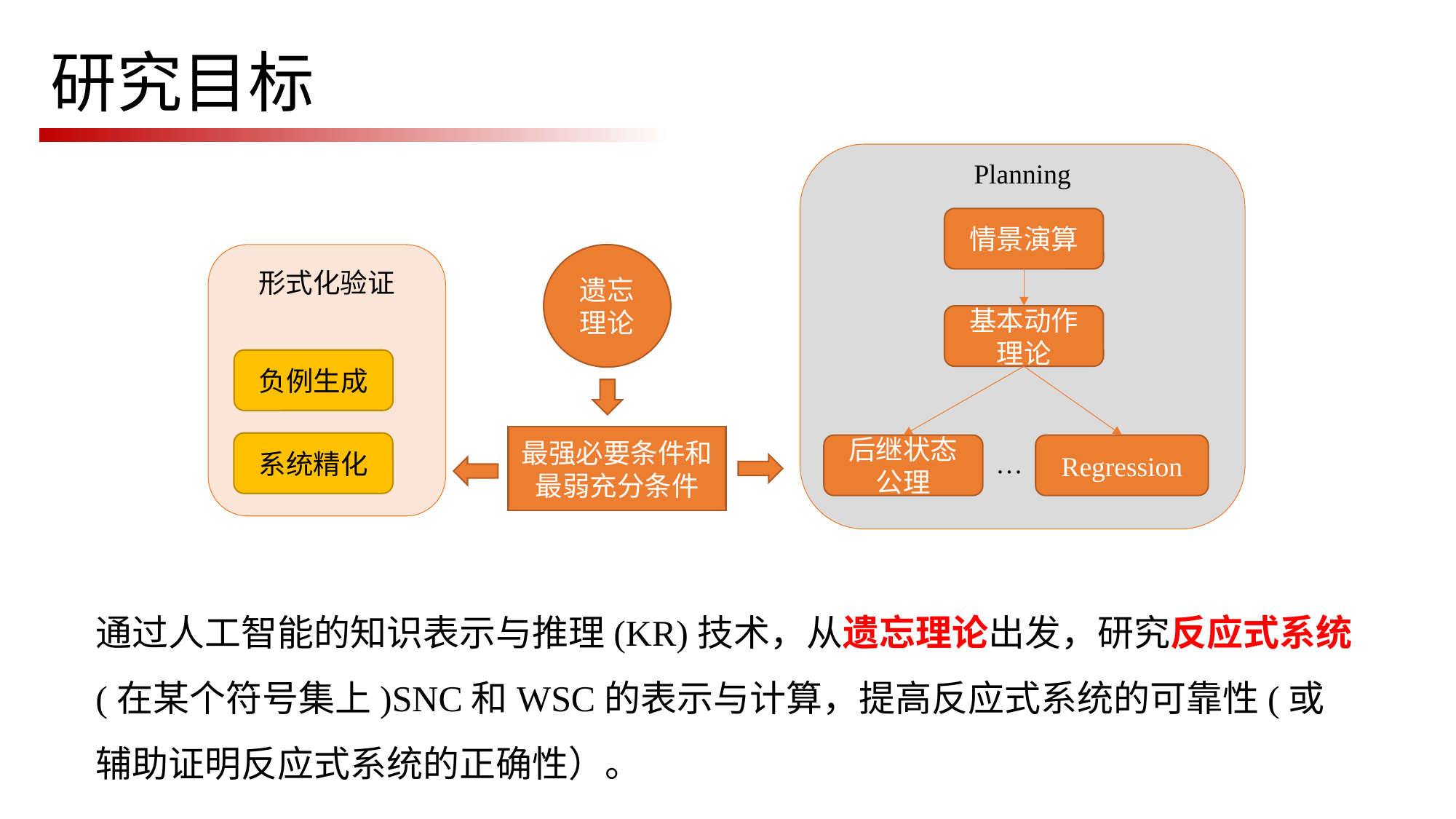

# 研究目标
Planning

情景演算
形式化验证

遗忘理论
基本动作理论
负例生成

最强必要条件和最弱充分条件
系统精化
后继状态公理
Regression
…

通过人工智能的知识表示与推理(KR)技术，从遗忘理论出发，研究反应式系统(在某个符号集上)SNC和WSC的表示与计算，提高反应式系统的可靠性(或辅助证明反应式系统的正确性）。